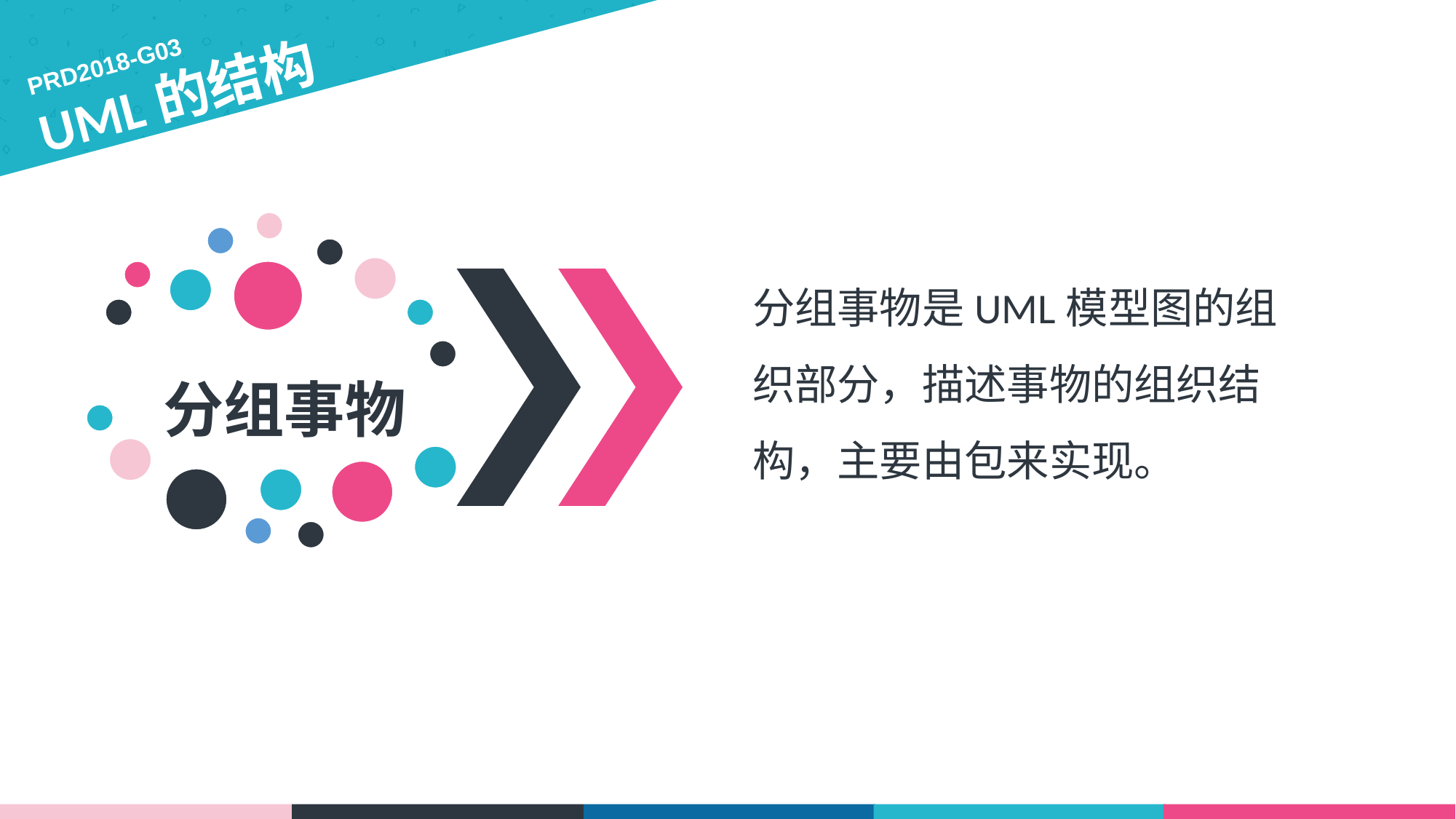

PRD2018-G03
UML的结构

分组事物是UML模型图的组织部分，描述事物的组织结构，主要由包来实现。

分组事物